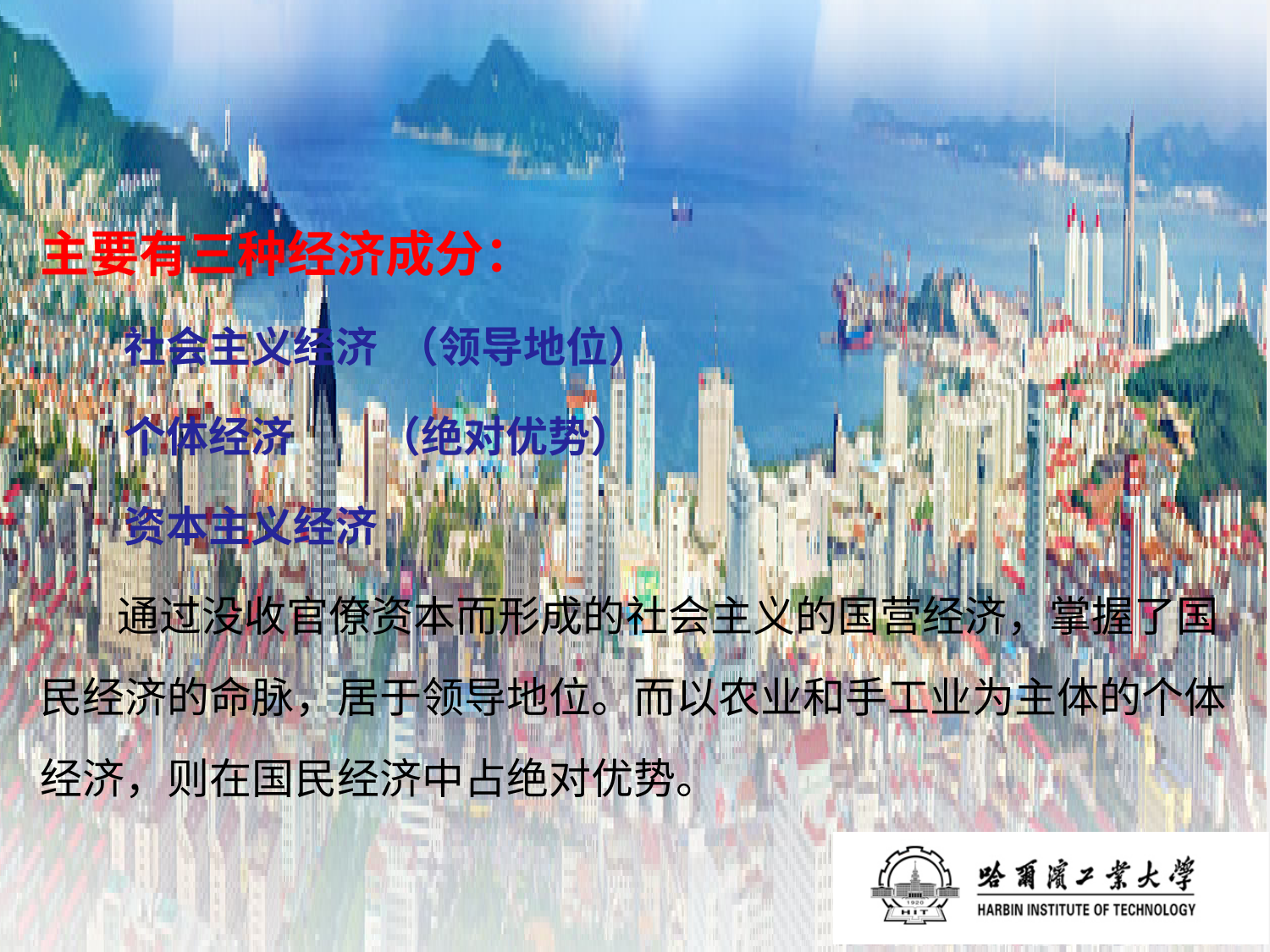

主要有三种经济成分：
 社会主义经济  （领导地位）
 个体经济         （绝对优势）
 资本主义经济
       通过没收官僚资本而形成的社会主义的国营经济，掌握了国民经济的命脉，居于领导地位。而以农业和手工业为主体的个体经济，则在国民经济中占绝对优势。